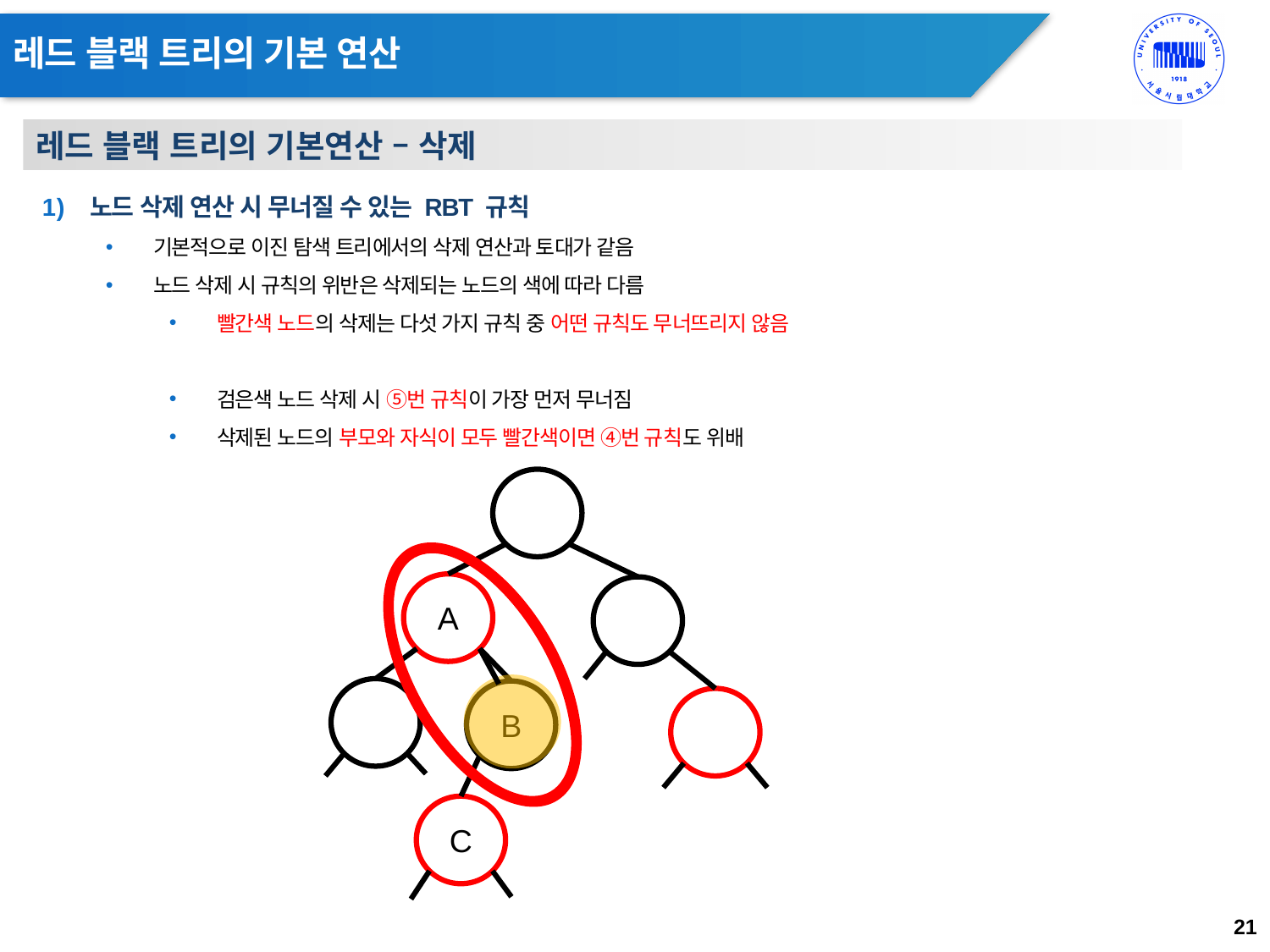

# 레드 블랙 트리의 기본 연산
레드 블랙 트리의 기본연산 – 삭제
노드 삭제 연산 시 무너질 수 있는 RBT 규칙
기본적으로 이진 탐색 트리에서의 삭제 연산과 토대가 같음
노드 삭제 시 규칙의 위반은 삭제되는 노드의 색에 따라 다름
빨간색 노드의 삭제는 다섯 가지 규칙 중 어떤 규칙도 무너뜨리지 않음

검은색 노드 삭제 시 ⑤번 규칙이 가장 먼저 무너짐
삭제된 노드의 부모와 자식이 모두 빨간색이면 ④번 규칙도 위배

A

B

C
21